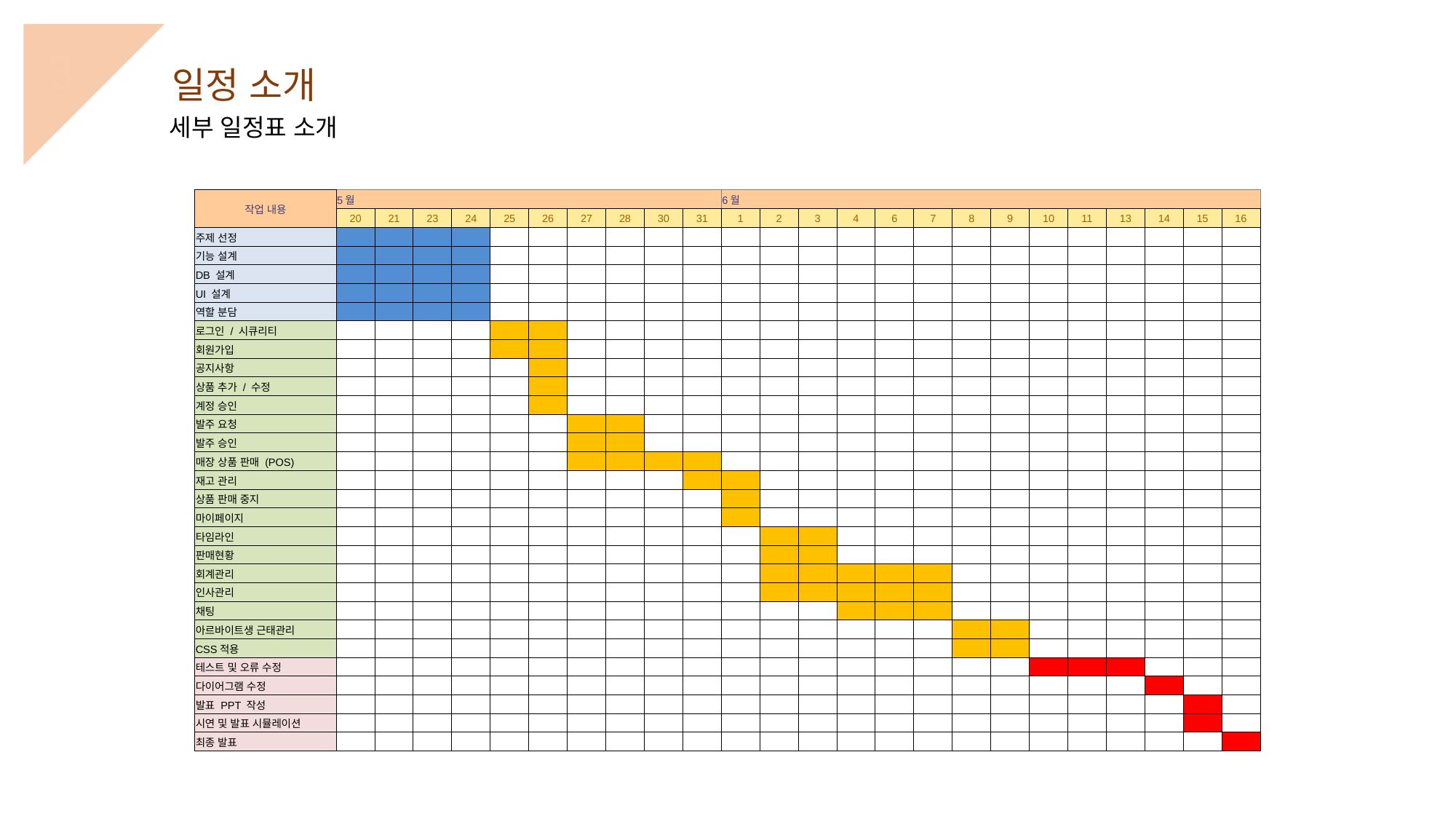

3
일정 소개
세부 일정표 소개
| 작업 내용 | 5월 |  |  |  |  |  |  |  |  |  | 6월 |  |  |  |  |  |  |  |  |  |  |  |  |  |
| --- | --- | --- | --- | --- | --- | --- | --- | --- | --- | --- | --- | --- | --- | --- | --- | --- | --- | --- | --- | --- | --- | --- | --- | --- |
|  | 20 | 21 | 23 | 24 | 25 | 26 | 27 | 28 | 30 | 31 | 1 | 2 | 3 | 4 | 6 | 7 | 8 | 9 | 10 | 11 | 13 | 14 | 15 | 16 |
| 주제 선정 |  |  |  |  |  |  |  |  |  |  |  |  |  |  |  |  |  |  |  |  |  |  |  |  |
| 기능 설계 |  |  |  |  |  |  |  |  |  |  |  |  |  |  |  |  |  |  |  |  |  |  |  |  |
| DB 설계 |  |  |  |  |  |  |  |  |  |  |  |  |  |  |  |  |  |  |  |  |  |  |  |  |
| UI 설계 |  |  |  |  |  |  |  |  |  |  |  |  |  |  |  |  |  |  |  |  |  |  |  |  |
| 역할 분담 |  |  |  |  |  |  |  |  |  |  |  |  |  |  |  |  |  |  |  |  |  |  |  |  |
| 로그인 / 시큐리티 |  |  |  |  |  |  |  |  |  |  |  |  |  |  |  |  |  |  |  |  |  |  |  |  |
| 회원가입 |  |  |  |  |  |  |  |  |  |  |  |  |  |  |  |  |  |  |  |  |  |  |  |  |
| 공지사항 |  |  |  |  |  |  |  |  |  |  |  |  |  |  |  |  |  |  |  |  |  |  |  |  |
| 상품 추가 / 수정 |  |  |  |  |  |  |  |  |  |  |  |  |  |  |  |  |  |  |  |  |  |  |  |  |
| 계정 승인 |  |  |  |  |  |  |  |  |  |  |  |  |  |  |  |  |  |  |  |  |  |  |  |  |
| 발주 요청 |  |  |  |  |  |  |  |  |  |  |  |  |  |  |  |  |  |  |  |  |  |  |  |  |
| 발주 승인 |  |  |  |  |  |  |  |  |  |  |  |  |  |  |  |  |  |  |  |  |  |  |  |  |
| 매장 상품 판매 (POS) |  |  |  |  |  |  |  |  |  |  |  |  |  |  |  |  |  |  |  |  |  |  |  |  |
| 재고 관리 |  |  |  |  |  |  |  |  |  |  |  |  |  |  |  |  |  |  |  |  |  |  |  |  |
| 상품 판매 중지 |  |  |  |  |  |  |  |  |  |  |  |  |  |  |  |  |  |  |  |  |  |  |  |  |
| 마이페이지 |  |  |  |  |  |  |  |  |  |  |  |  |  |  |  |  |  |  |  |  |  |  |  |  |
| 타임라인 |  |  |  |  |  |  |  |  |  |  |  |  |  |  |  |  |  |  |  |  |  |  |  |  |
| 판매현황 |  |  |  |  |  |  |  |  |  |  |  |  |  |  |  |  |  |  |  |  |  |  |  |  |
| 회계관리 |  |  |  |  |  |  |  |  |  |  |  |  |  |  |  |  |  |  |  |  |  |  |  |  |
| 인사관리 |  |  |  |  |  |  |  |  |  |  |  |  |  |  |  |  |  |  |  |  |  |  |  |  |
| 채팅 |  |  |  |  |  |  |  |  |  |  |  |  |  |  |  |  |  |  |  |  |  |  |  |  |
| 아르바이트생 근태관리 |  |  |  |  |  |  |  |  |  |  |  |  |  |  |  |  |  |  |  |  |  |  |  |  |
| CSS적용 |  |  |  |  |  |  |  |  |  |  |  |  |  |  |  |  |  |  |  |  |  |  |  |  |
| 테스트 및 오류 수정 |  |  |  |  |  |  |  |  |  |  |  |  |  |  |  |  |  |  |  |  |  |  |  |  |
| 다이어그램 수정 |  |  |  |  |  |  |  |  |  |  |  |  |  |  |  |  |  |  |  |  |  |  |  |  |
| 발표 PPT 작성 |  |  |  |  |  |  |  |  |  |  |  |  |  |  |  |  |  |  |  |  |  |  |  |  |
| 시연 및 발표 시뮬레이션 |  |  |  |  |  |  |  |  |  |  |  |  |  |  |  |  |  |  |  |  |  |  |  |  |
| 최종 발표 |  |  |  |  |  |  |  |  |  |  |  |  |  |  |  |  |  |  |  |  |  |  |  |  |